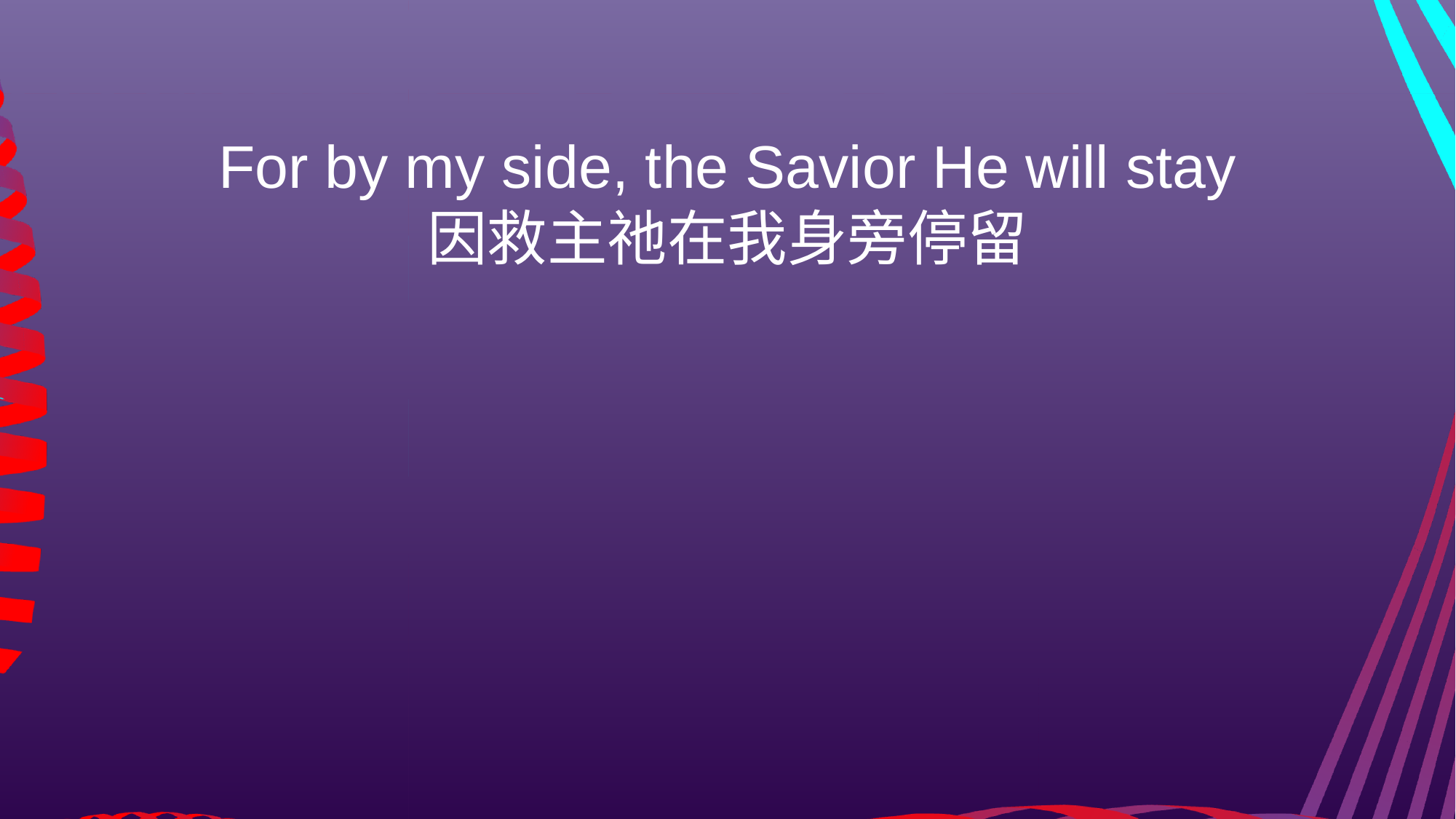

For by my side, the Savior He will stay
因救主祂在我身旁停留